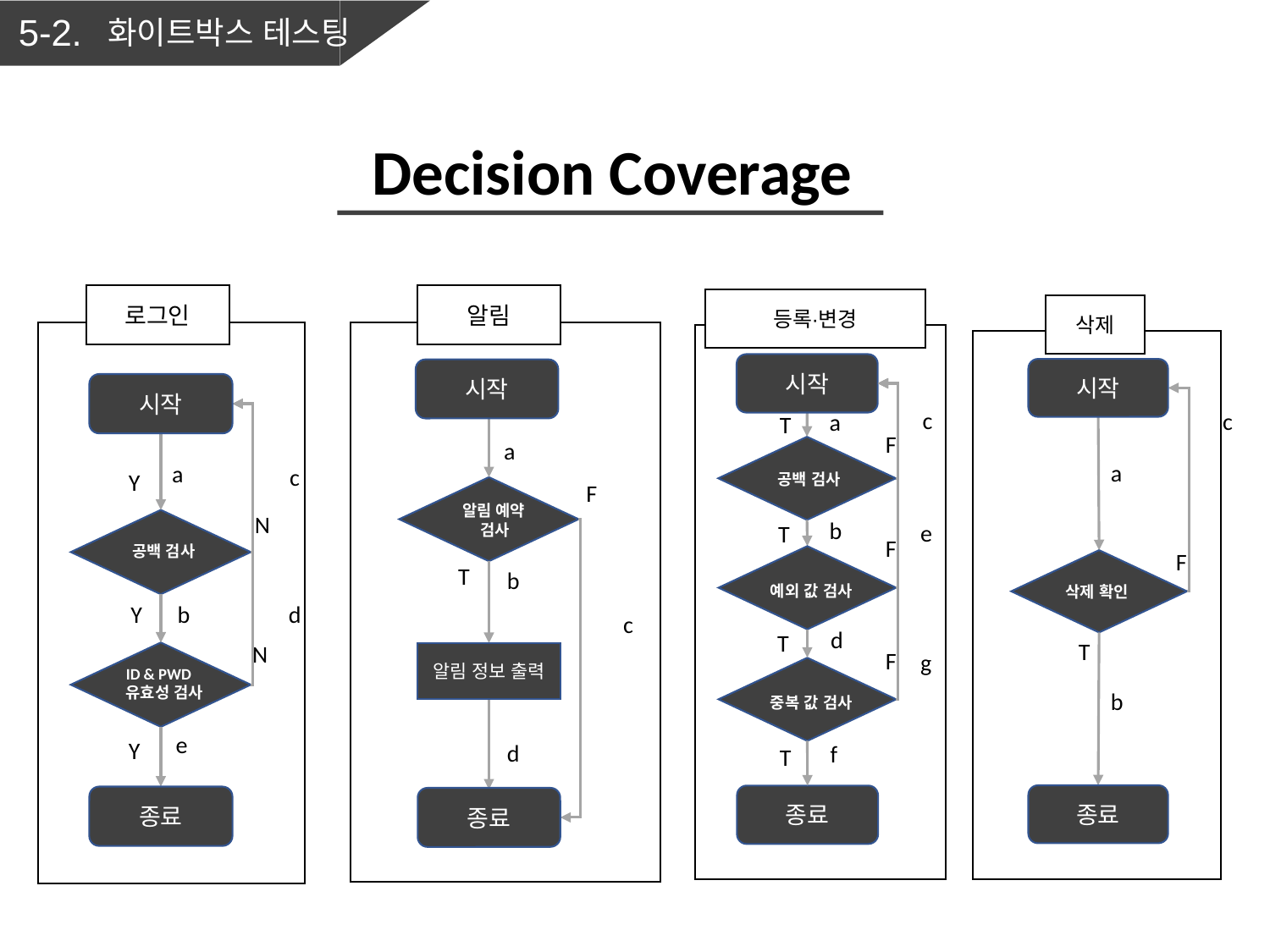

5-2.
화이트박스 테스팅
Decision Coverage

로그인

시작
a
c
Y
N

  공백 검사
b
d
Y
N

ID & PWD
유효성 검사
e
Y
종료
알림

시작
a
F

 알림 예약
     검사
T
b
c
알림 정보 출력
d
종료
등록∙변경

시작
c
a
T
F

  공백 검사
b
e
T
F

   예외 값 검사
d
T
F
g

   중복 값 검사
f
T
종료
삭제

시작
c
a
F

삭제 확인
T
b
종료